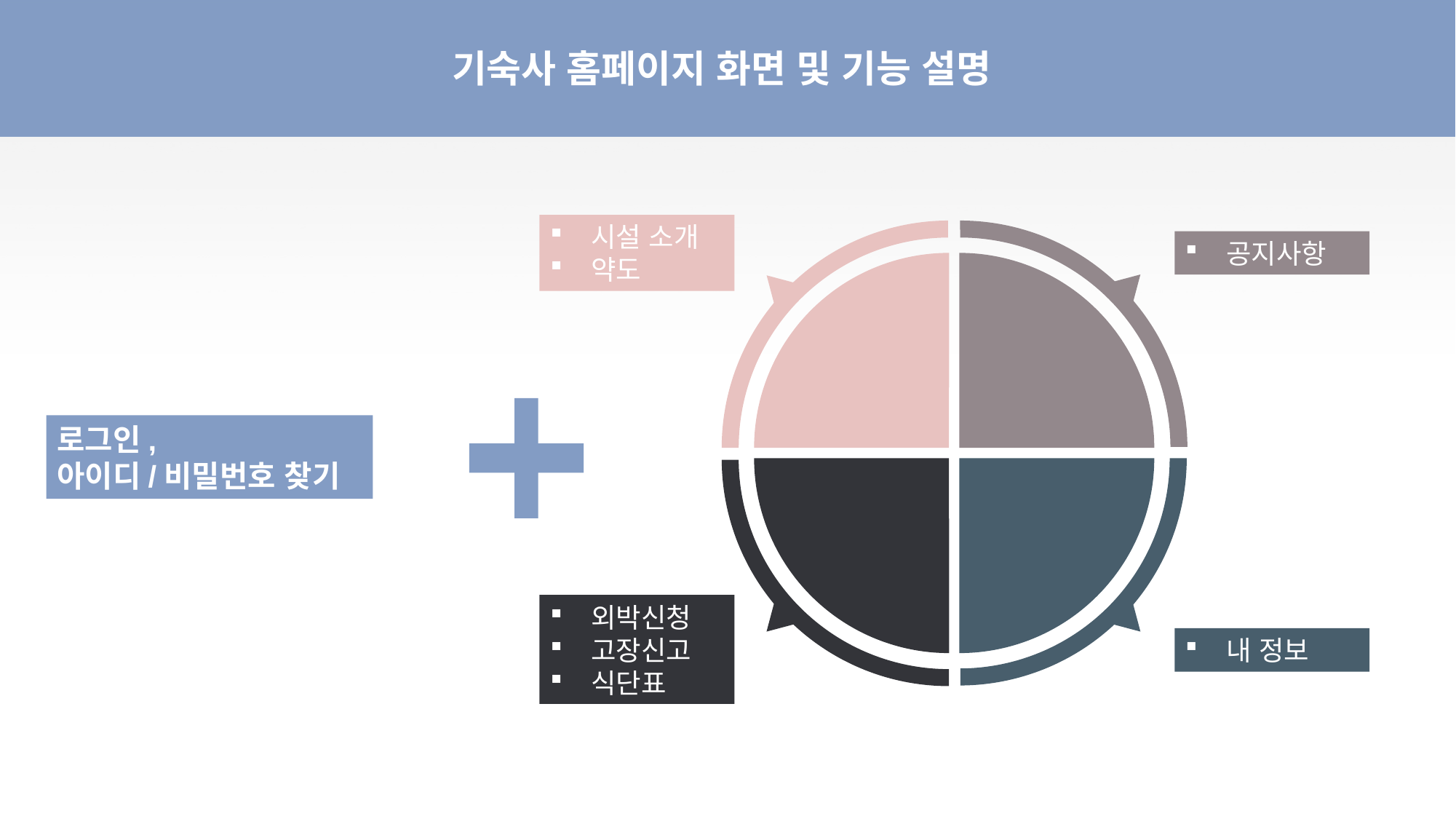

# 기숙사 홈페이지 화면 및 기능 설명
기숙사 홈페이지 화면 및 기능 설명
시설 소개
약도

커뮤
니티
기숙사
소개
학생
생활
마이
페이지

공지사항
외박신청
고장신고
식단표
내 정보
로그인,
아이디/비밀번호 찾기